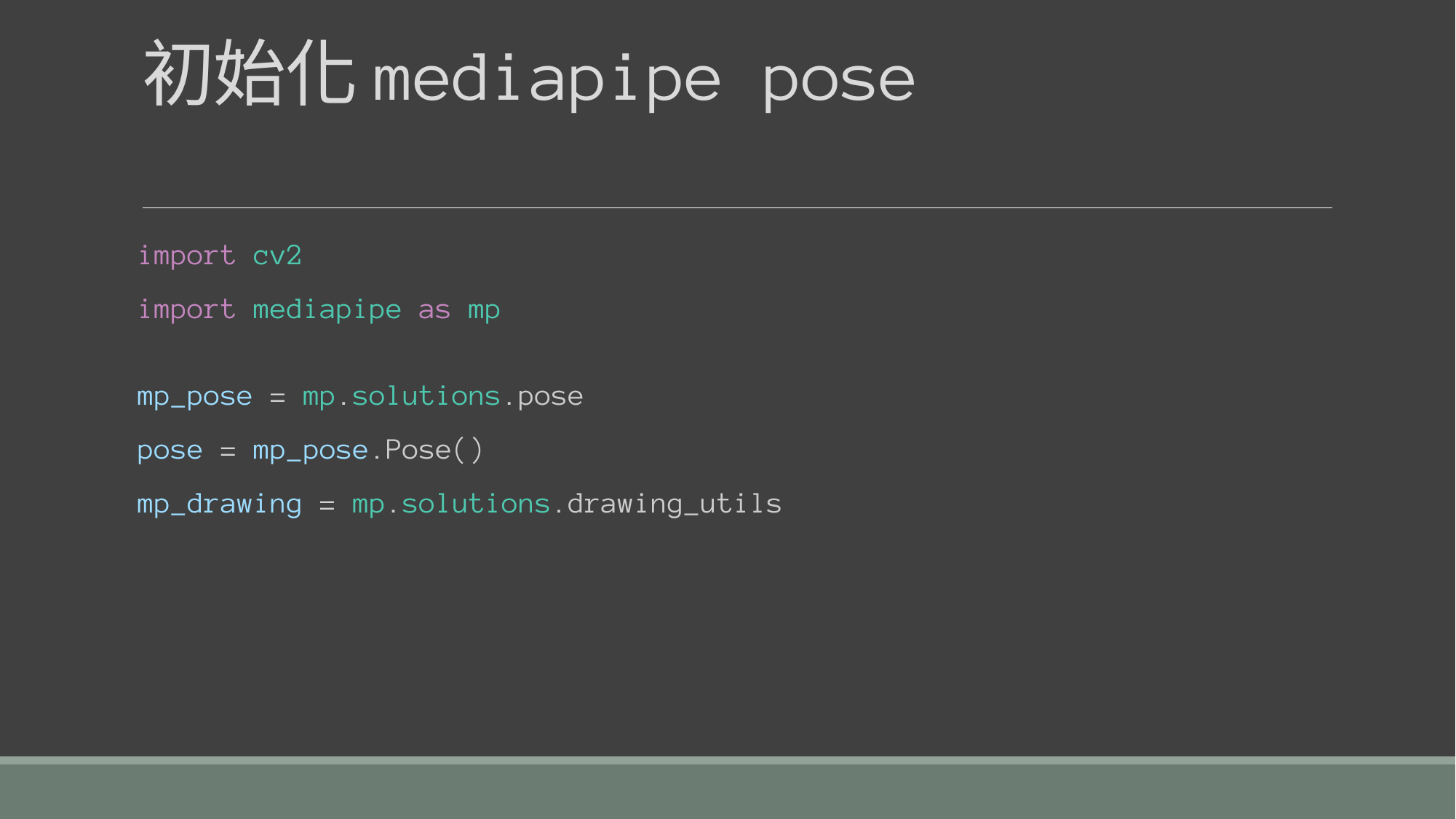

# 初始化mediapipe pose
import cv2
import mediapipe as mp
mp_pose = mp.solutions.pose
pose = mp_pose.Pose()
mp_drawing = mp.solutions.drawing_utils